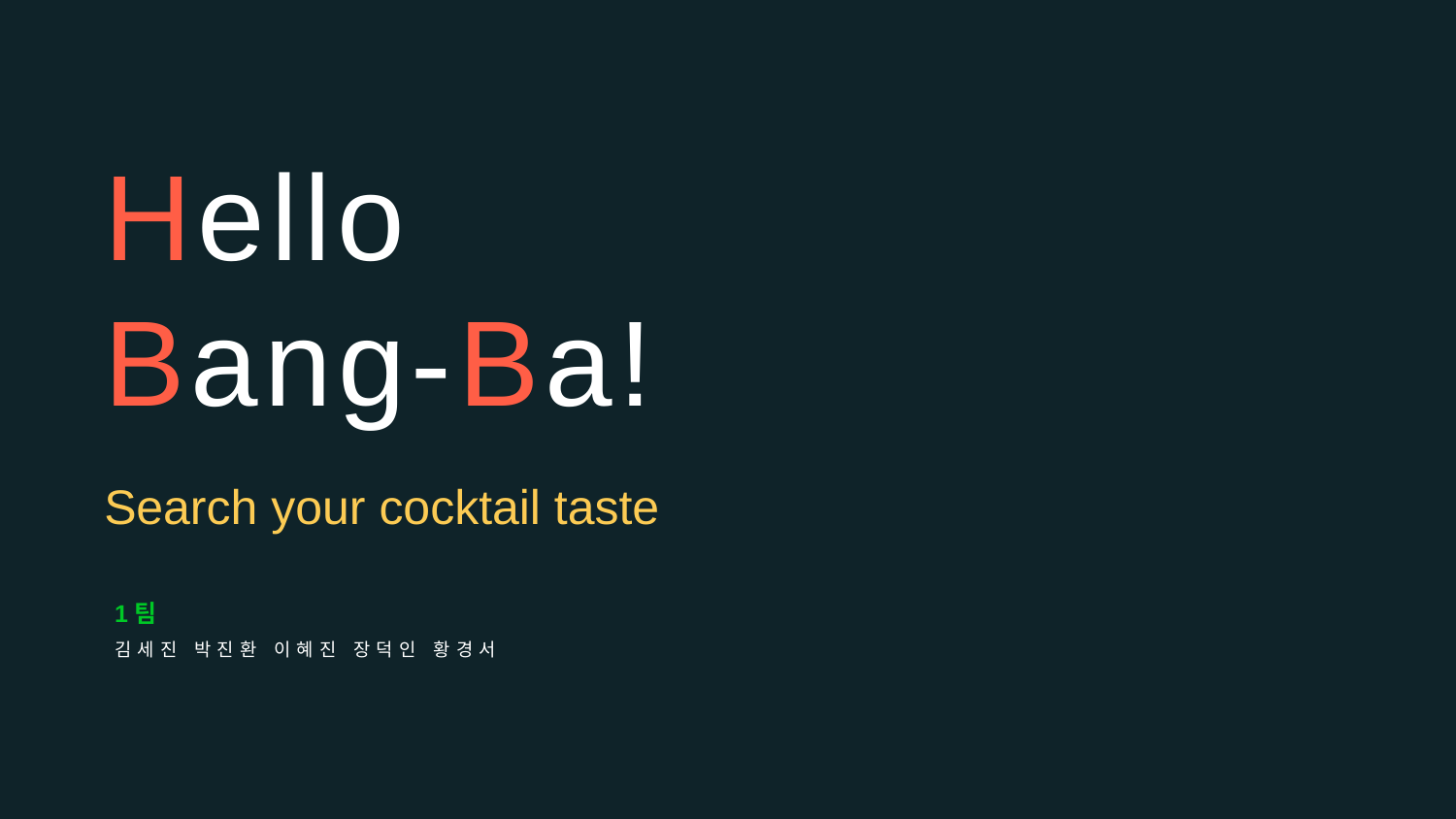

# Hello
Bang-Ba!
Search your cocktail taste
1팀
김세진 박진환 이혜진 장덕인 황경서